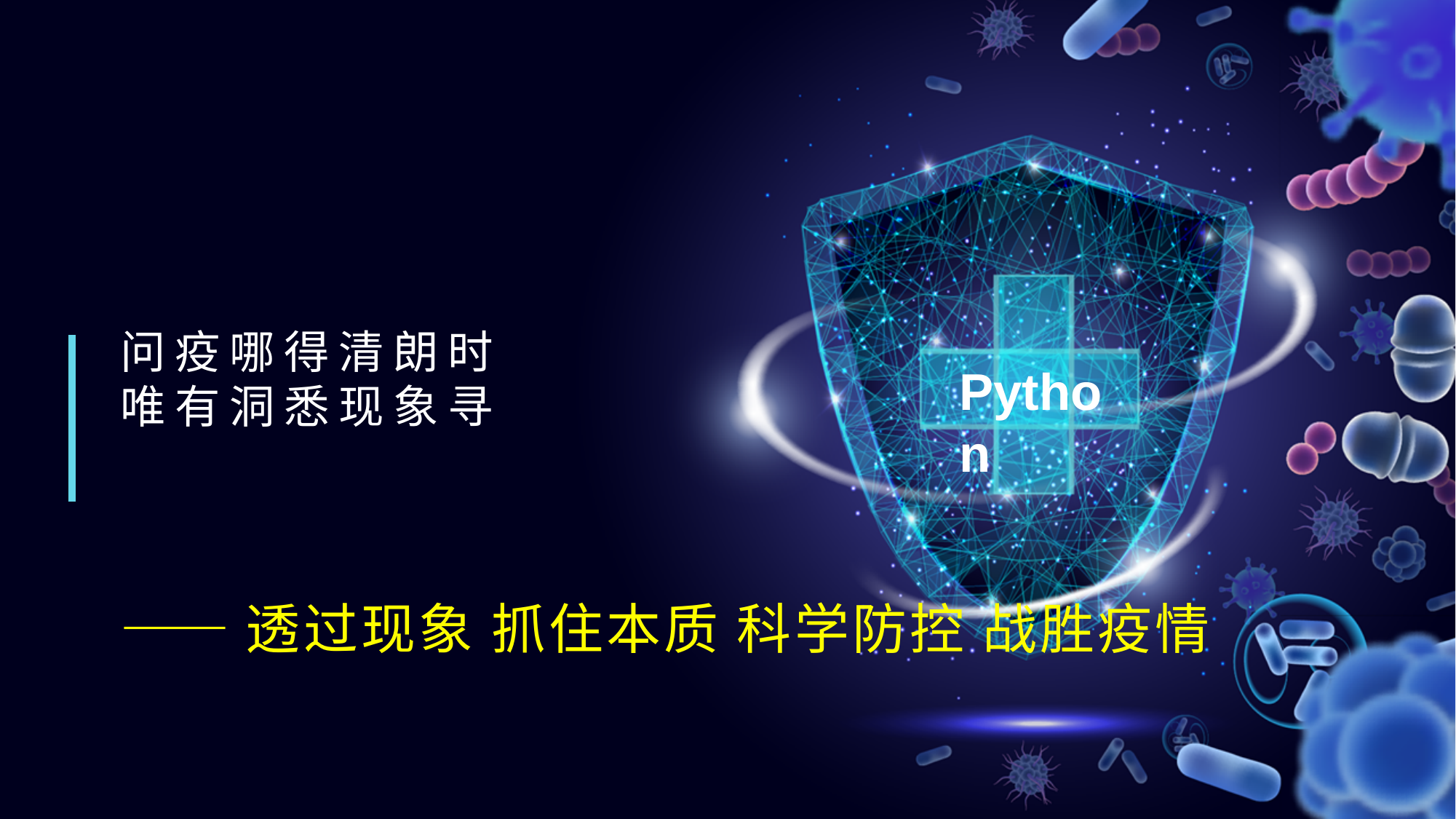

问疫哪得清朗时
唯有洞悉现象寻
Python
——透过现象 抓住本质 科学防控 战胜疫情